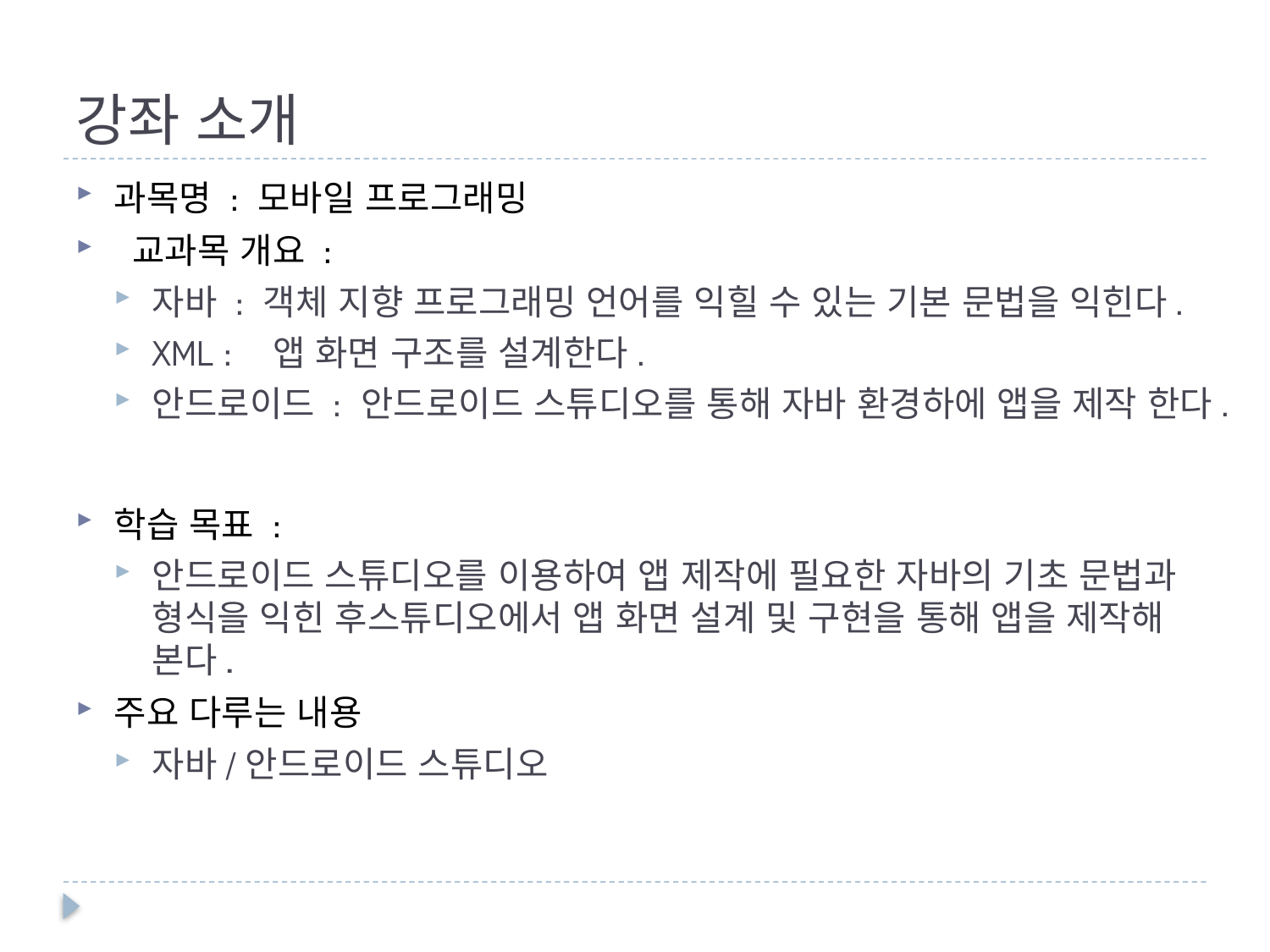

# 강좌 소개
과목명 : 모바일 프로그래밍
 교과목 개요 :
자바 : 객체 지향 프로그래밍 언어를 익힐 수 있는 기본 문법을 익힌다.
XML :   앱 화면 구조를 설계한다.
안드로이드 : 안드로이드 스튜디오를 통해 자바 환경하에 앱을 제작 한다.

학습 목표 :
안드로이드 스튜디오를 이용하여 앱 제작에 필요한 자바의 기초 문법과 형식을 익힌 후스튜디오에서 앱 화면 설계 및 구현을 통해 앱을 제작해 본다.
주요 다루는 내용
자바/안드로이드 스튜디오